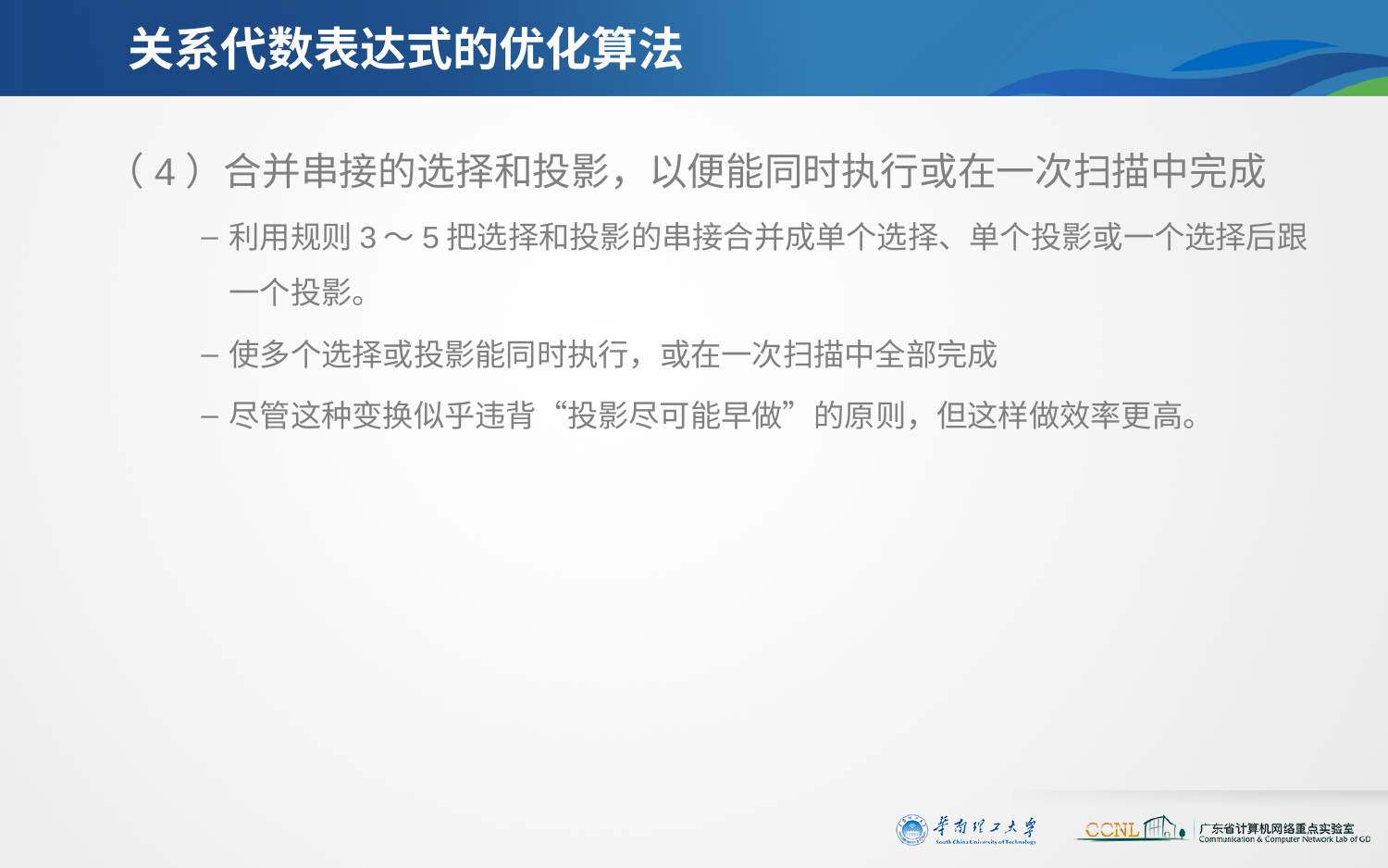

# 关系代数表达式的优化算法
（4）合并串接的选择和投影，以便能同时执行或在一次扫描中完成
利用规则3～5把选择和投影的串接合并成单个选择、单个投影或一个选择后跟一个投影。
使多个选择或投影能同时执行，或在一次扫描中全部完成
尽管这种变换似乎违背“投影尽可能早做”的原则，但这样做效率更高。